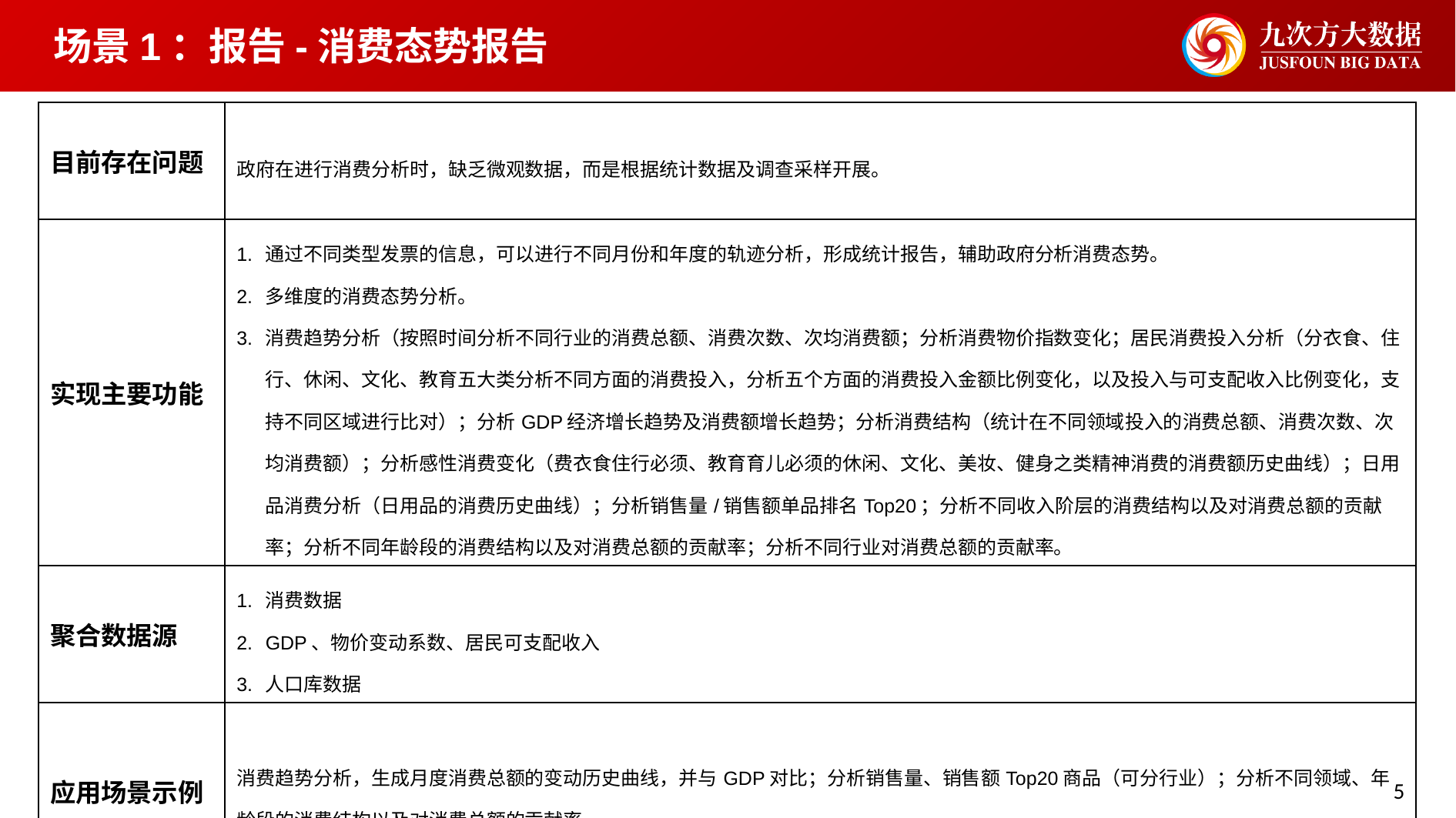

场景1：报告-消费态势报告
| 目前存在问题 | 政府在进行消费分析时，缺乏微观数据，而是根据统计数据及调查采样开展。 |
| --- | --- |
| 实现主要功能 | 通过不同类型发票的信息，可以进行不同月份和年度的轨迹分析，形成统计报告，辅助政府分析消费态势。 多维度的消费态势分析。 消费趋势分析（按照时间分析不同行业的消费总额、消费次数、次均消费额；分析消费物价指数变化；居民消费投入分析（分衣食、住行、休闲、文化、教育五大类分析不同方面的消费投入，分析五个方面的消费投入金额比例变化，以及投入与可支配收入比例变化，支持不同区域进行比对）；分析GDP经济增长趋势及消费额增长趋势；分析消费结构（统计在不同领域投入的消费总额、消费次数、次均消费额）；分析感性消费变化（费衣食住行必须、教育育儿必须的休闲、文化、美妆、健身之类精神消费的消费额历史曲线）；日用品消费分析（日用品的消费历史曲线）；分析销售量/销售额单品排名Top20；分析不同收入阶层的消费结构以及对消费总额的贡献率；分析不同年龄段的消费结构以及对消费总额的贡献率；分析不同行业对消费总额的贡献率。 |
| 聚合数据源 | 消费数据 GDP、物价变动系数、居民可支配收入 人口库数据 |
| 应用场景示例 | 消费趋势分析，生成月度消费总额的变动历史曲线，并与GDP对比；分析销售量、销售额Top20商品（可分行业）；分析不同领域、年龄段的消费结构以及对消费总额的贡献率。 |
5